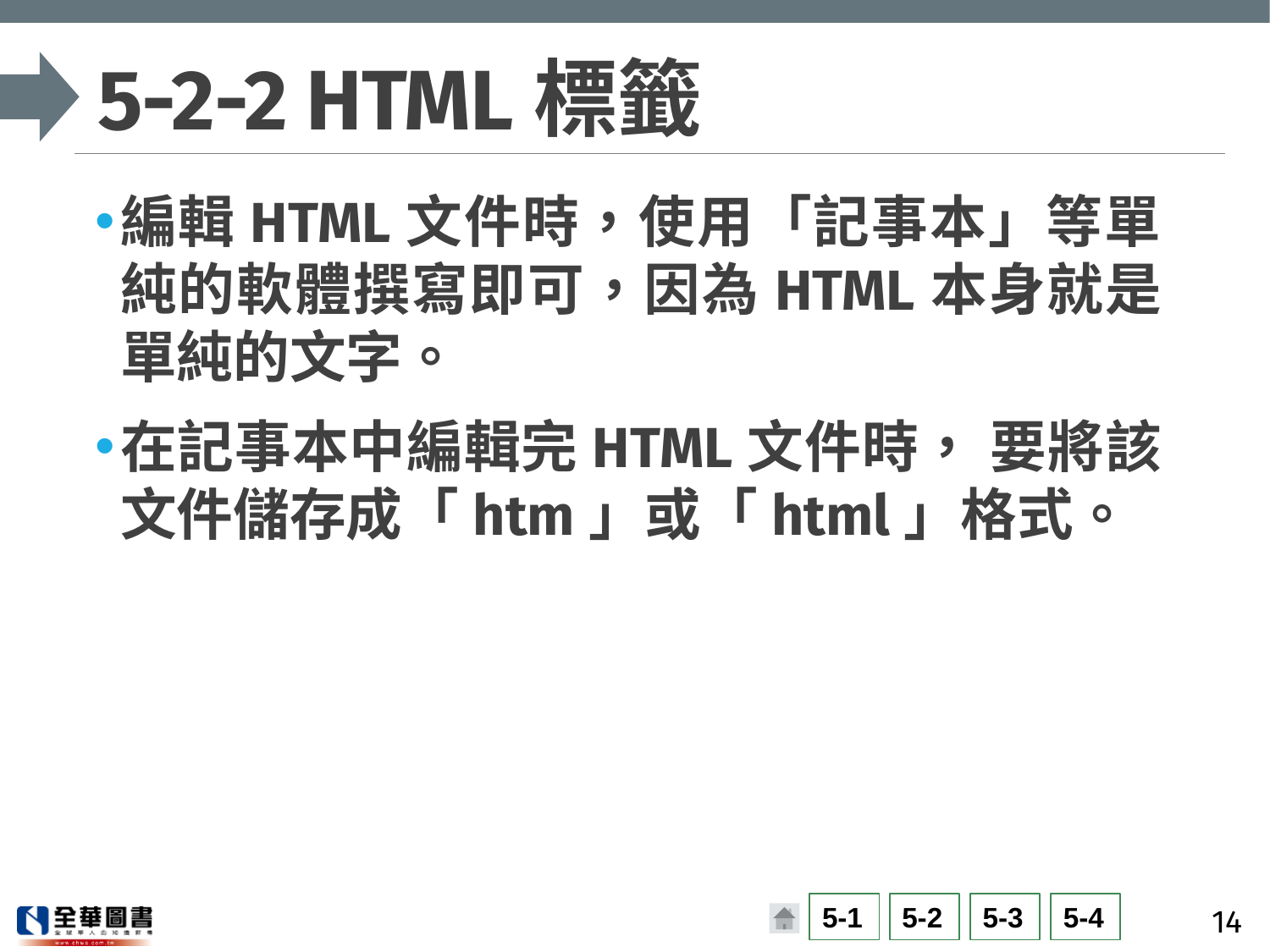

# 5-2-2 HTML標籤
編輯HTML文件時，使用「記事本」等單純的軟體撰寫即可，因為HTML本身就是單純的文字。
在記事本中編輯完HTML文件時， 要將該文件儲存成「htm」或「html」格式。
14